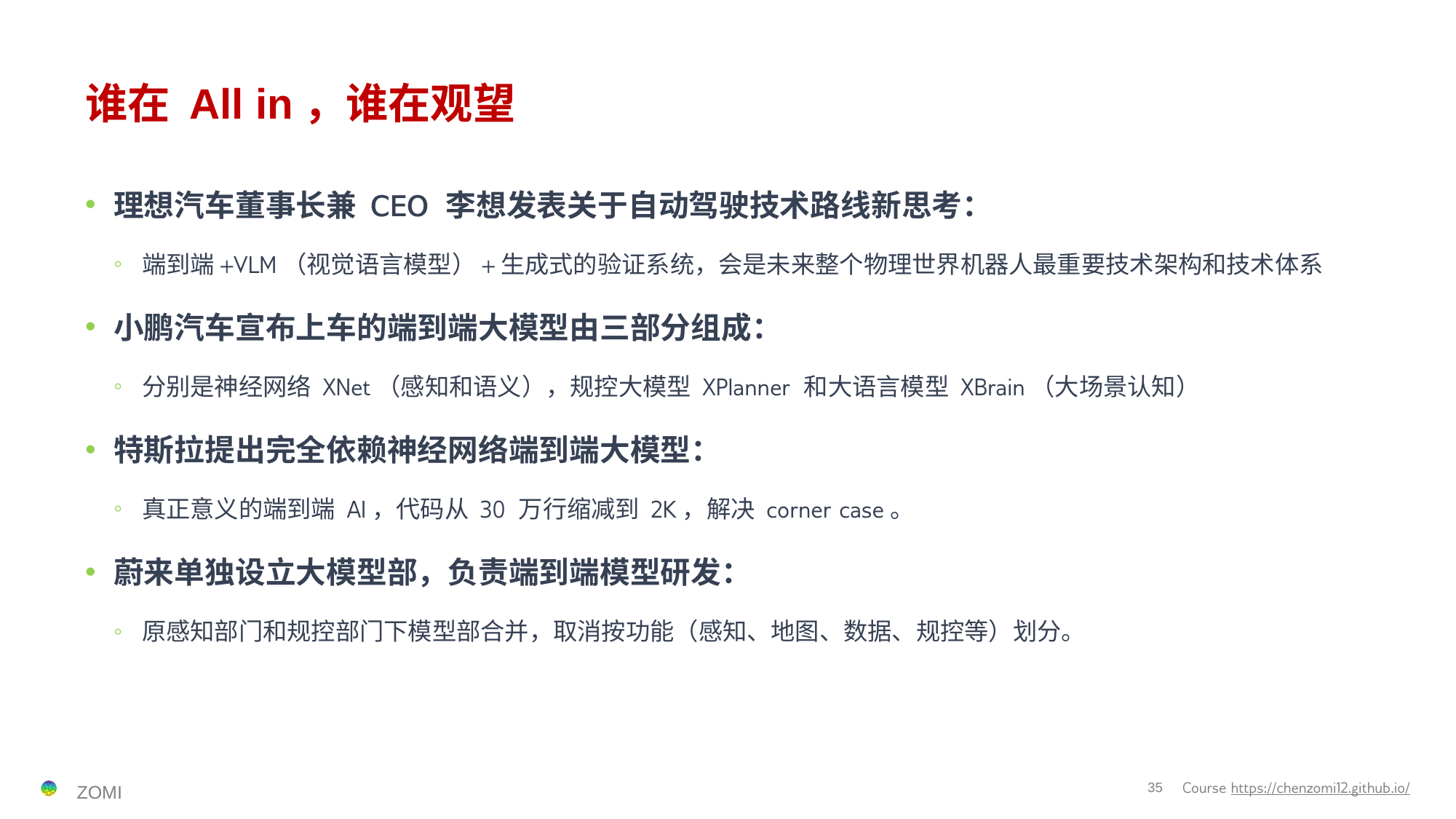

# 谁在 All in，谁在观望
理想汽车董事长兼 CEO 李想发表关于自动驾驶技术路线新思考：
端到端+VLM（视觉语言模型）+生成式的验证系统，会是未来整个物理世界机器人最重要技术架构和技术体系
小鹏汽车宣布上车的端到端大模型由三部分组成：
分别是神经网络 XNet（感知和语义），规控大模型 XPlanner 和大语言模型 XBrain（大场景认知）
特斯拉提出完全依赖神经网络端到端大模型：
真正意义的端到端 AI，代码从 30 万行缩减到 2K，解决 corner case。
蔚来单独设立大模型部，负责端到端模型研发：
原感知部门和规控部门下模型部合并，取消按功能（感知、地图、数据、规控等）划分。